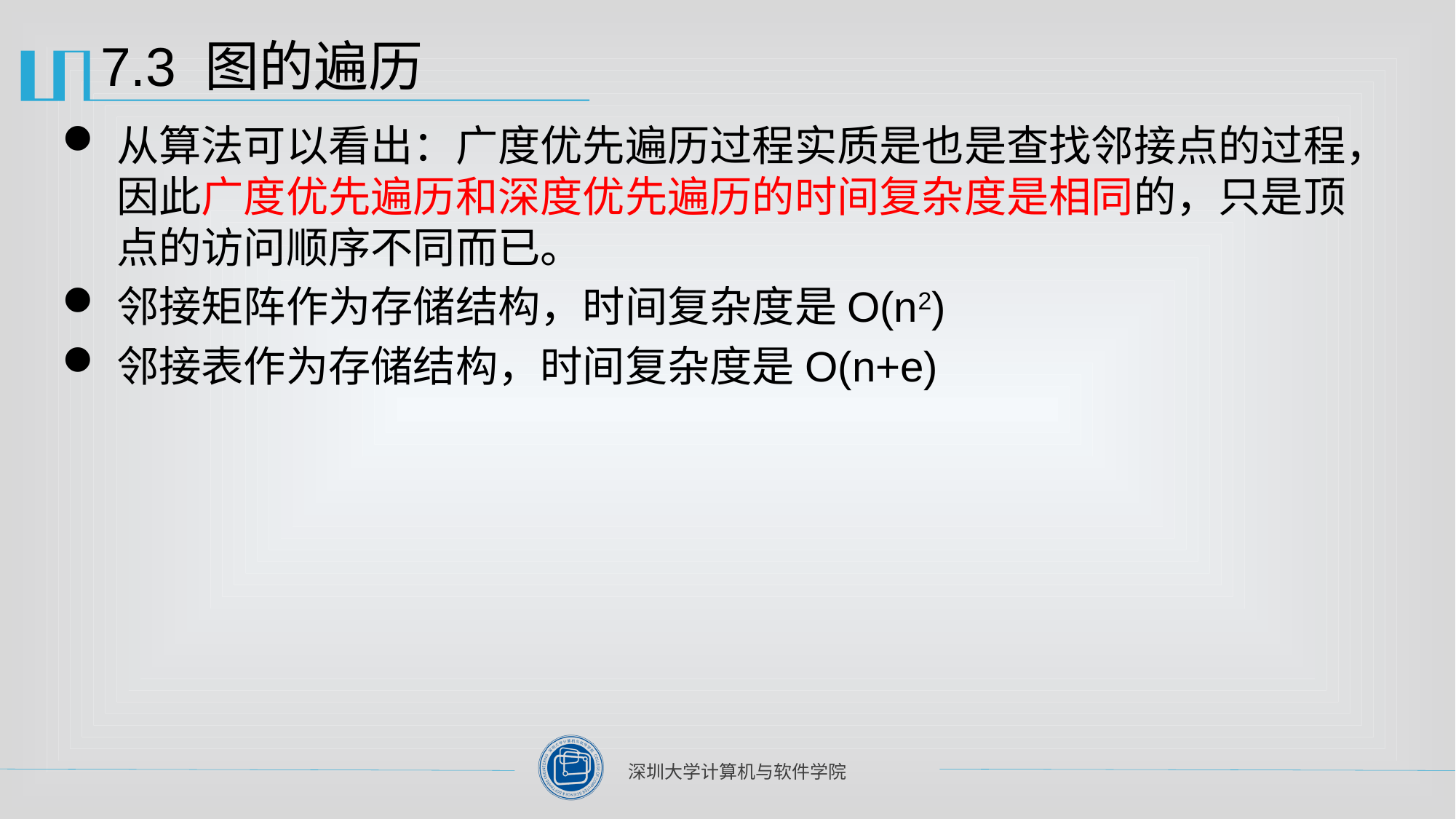

# 7.3 图的遍历
从算法可以看出：广度优先遍历过程实质是也是查找邻接点的过程，因此广度优先遍历和深度优先遍历的时间复杂度是相同的，只是顶点的访问顺序不同而已。
邻接矩阵作为存储结构，时间复杂度是O(n2)
邻接表作为存储结构，时间复杂度是O(n+e)

67